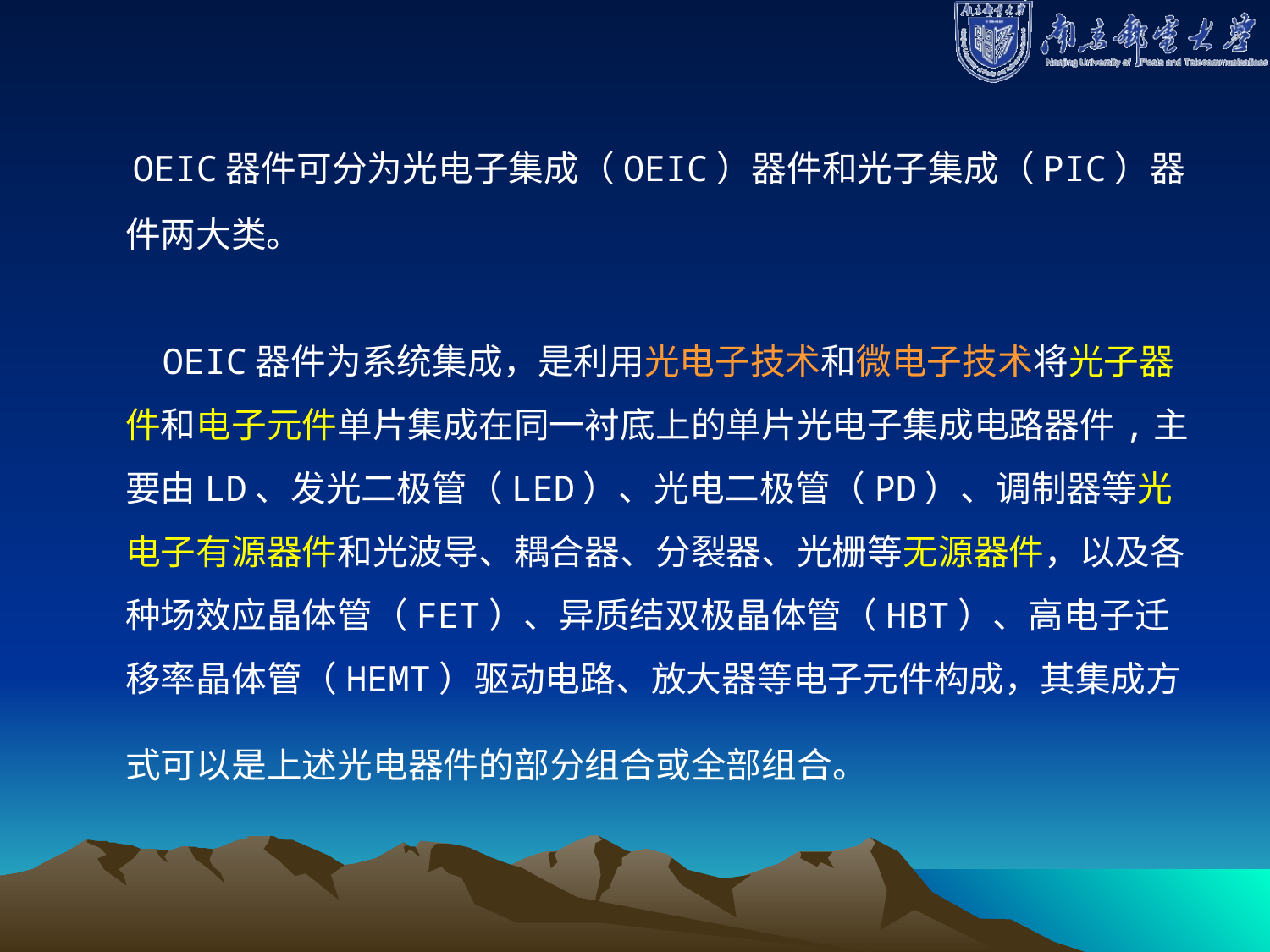

OEIC器件可分为光电子集成（OEIC）器件和光子集成（PIC）器件两大类。

    OEIC器件为系统集成，是利用光电子技术和微电子技术将光子器件和电子元件单片集成在同一衬底上的单片光电子集成电路器件,主要由LD、发光二极管（LED）、光电二极管（PD）、调制器等光电子有源器件和光波导、耦合器、分裂器、光栅等无源器件，以及各种场效应晶体管（FET）、异质结双极晶体管（HBT）、高电子迁移率晶体管（HEMT）驱动电路、放大器等电子元件构成，其集成方式可以是上述光电器件的部分组合或全部组合。

65